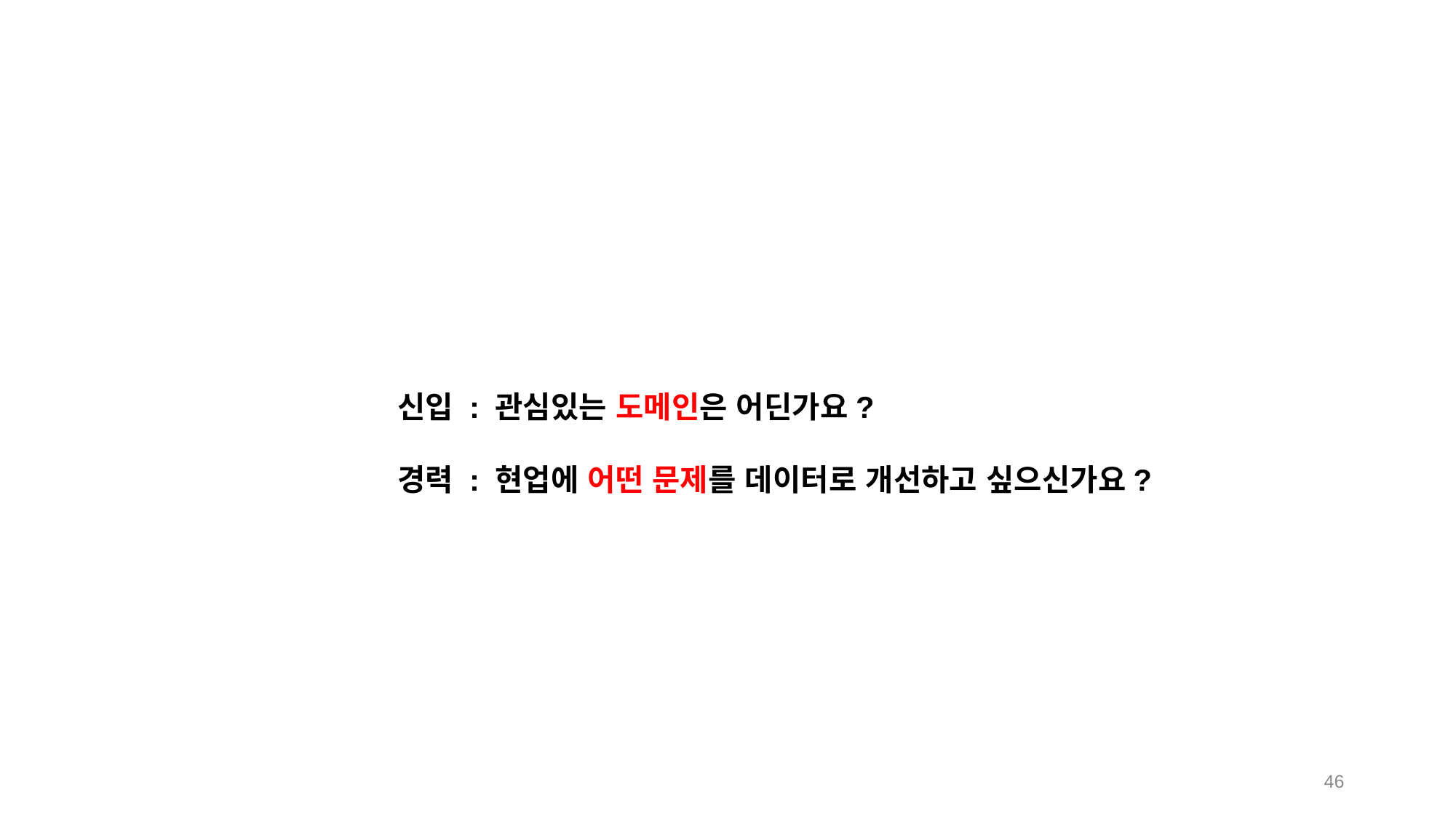

신입 : 관심있는 도메인은 어딘가요?
경력 : 현업에 어떤 문제를 데이터로 개선하고 싶으신가요?
46